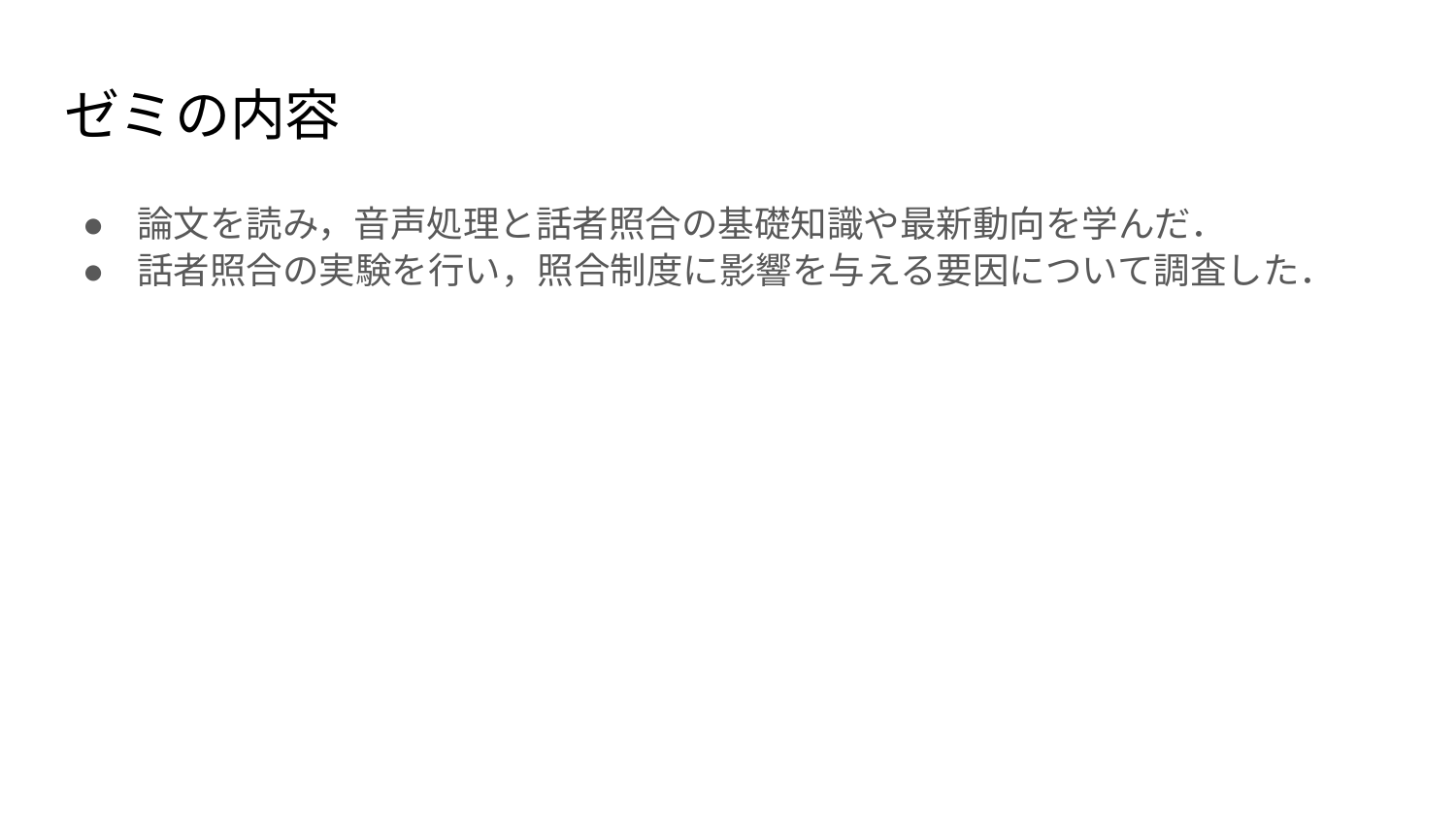

# ゼミの内容
論文を読み，音声処理と話者照合の基礎知識や最新動向を学んだ．
話者照合の実験を行い，照合制度に影響を与える要因について調査した．